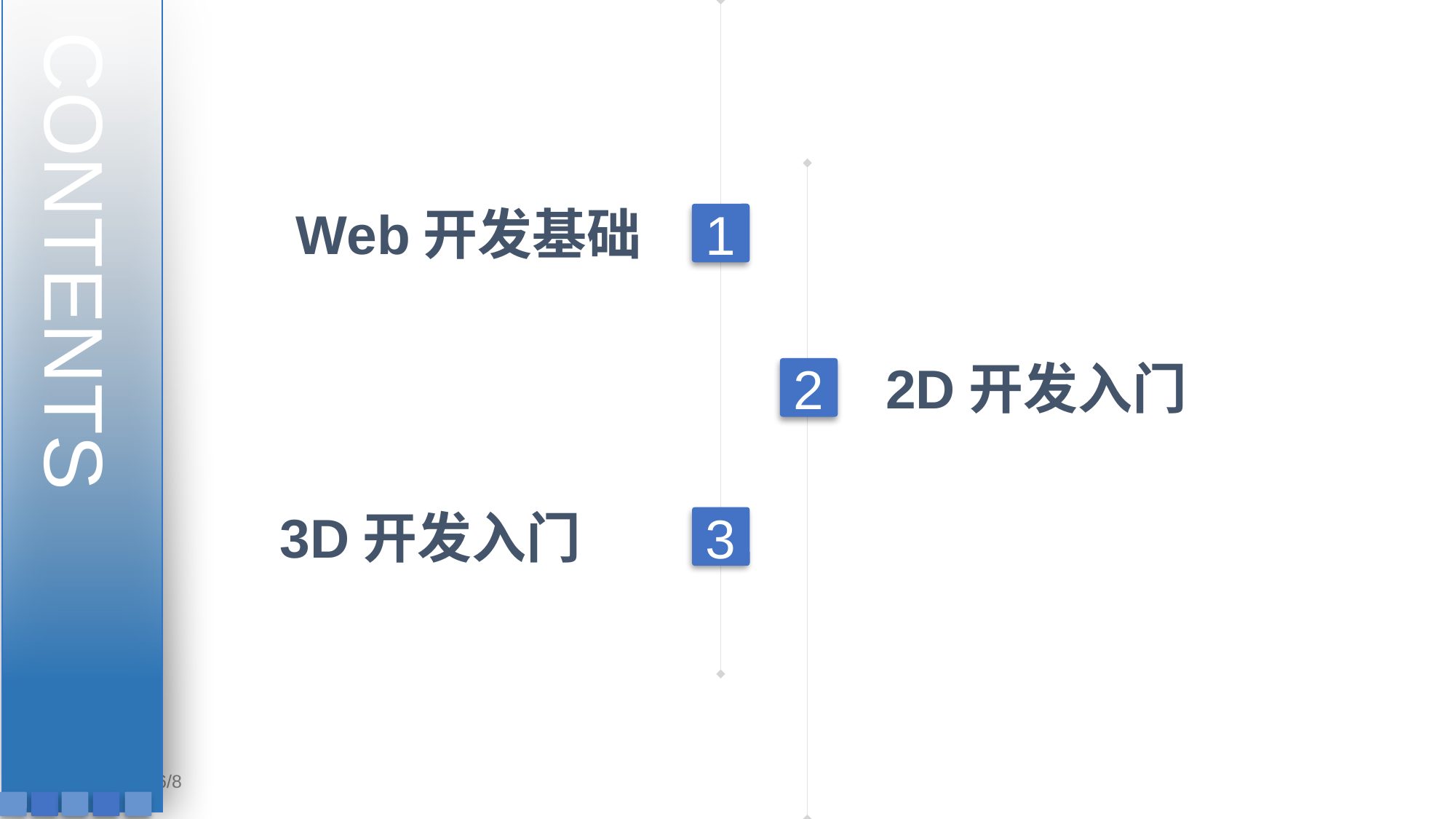

CONTENTS
CONTENTS
Web开发基础
1

2D开发入门
2
3D开发入门
3
2021/6/8